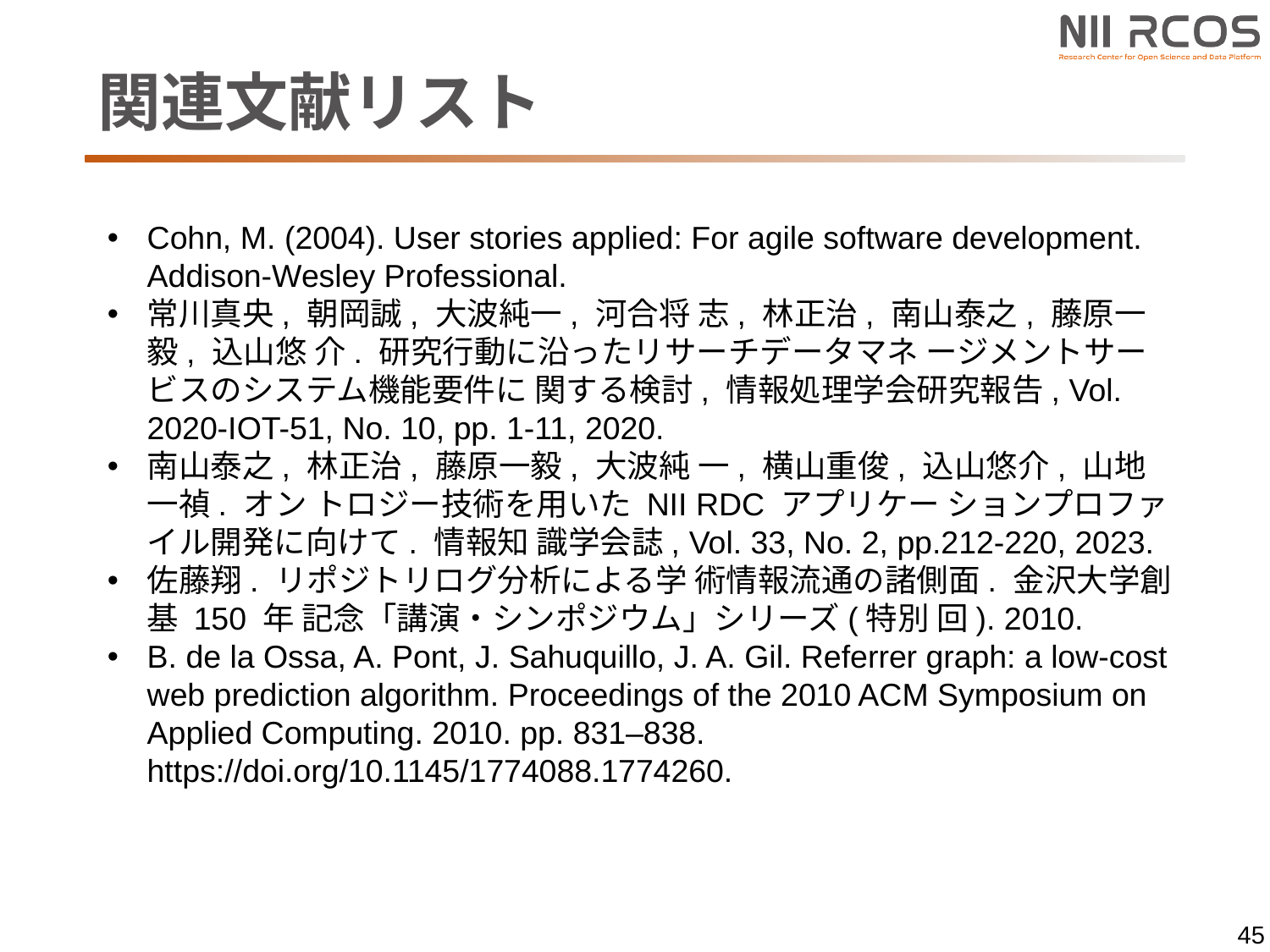

# 関連文献リスト
Cohn, M. (2004). User stories applied: For agile software development. Addison-Wesley Professional.
常川真央, 朝岡誠, 大波純一, 河合将 志, 林正治, 南山泰之, 藤原一毅, 込山悠 介. 研究行動に沿ったリサーチデータマネ ージメントサービスのシステム機能要件に 関する検討, 情報処理学会研究報告, Vol. 2020-IOT-51, No. 10, pp. 1-11, 2020.
南山泰之, 林正治, 藤原一毅, 大波純 一, 横山重俊, 込山悠介, 山地一禎. オン トロジー技術を用いた NII RDC アプリケー ションプロファイル開発に向けて. 情報知 識学会誌, Vol. 33, No. 2, pp.212-220, 2023.
佐藤翔. リポジトリログ分析による学 術情報流通の諸側面. 金沢大学創基 150 年 記念「講演・シンポジウム」シリーズ(特別 回). 2010.
B. de la Ossa, A. Pont, J. Sahuquillo, J. A. Gil. Referrer graph: a low-cost web prediction algorithm. Proceedings of the 2010 ACM Symposium on Applied Computing. 2010. pp. 831–838. https://doi.org/10.1145/1774088.1774260.
45